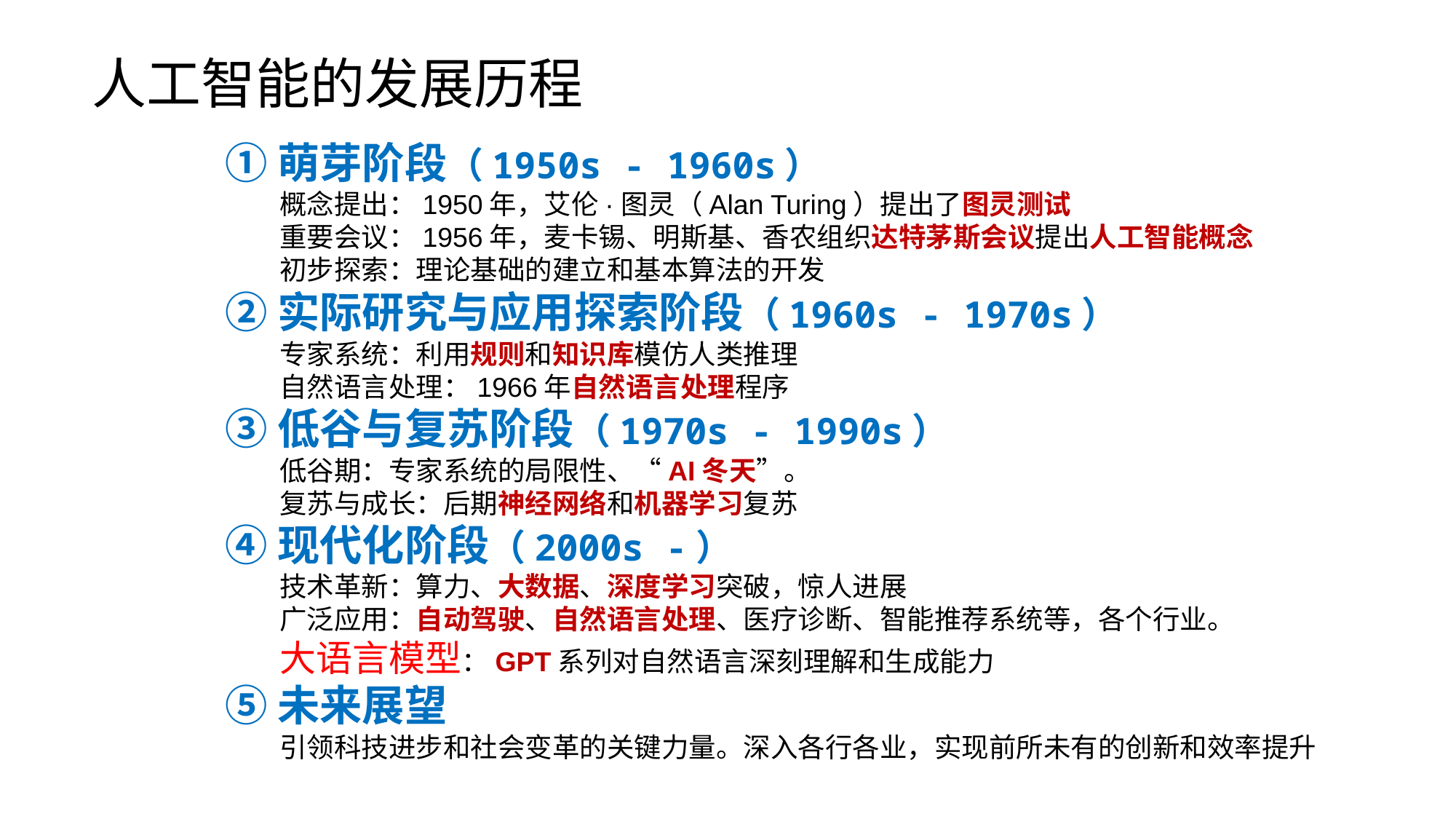

人工智能的发展历程
①萌芽阶段（1950s - 1960s）
概念提出：1950年，艾伦·图灵（Alan Turing）提出了图灵测试
重要会议：1956年，麦卡锡、明斯基、香农组织达特茅斯会议提出人工智能概念
初步探索：理论基础的建立和基本算法的开发
②实际研究与应用探索阶段（1960s - 1970s）
专家系统：利用规则和知识库模仿人类推理
自然语言处理：1966年自然语言处理程序
③低谷与复苏阶段（1970s - 1990s）
低谷期：专家系统的局限性、“AI冬天”。
复苏与成长：后期神经网络和机器学习复苏
④现代化阶段（2000s -）
技术革新：算力、大数据、深度学习突破，惊人进展
广泛应用：自动驾驶、自然语言处理、医疗诊断、智能推荐系统等，各个行业。
大语言模型：GPT系列对自然语言深刻理解和生成能力
⑤未来展望
引领科技进步和社会变革的关键力量。深入各行各业，实现前所未有的创新和效率提升